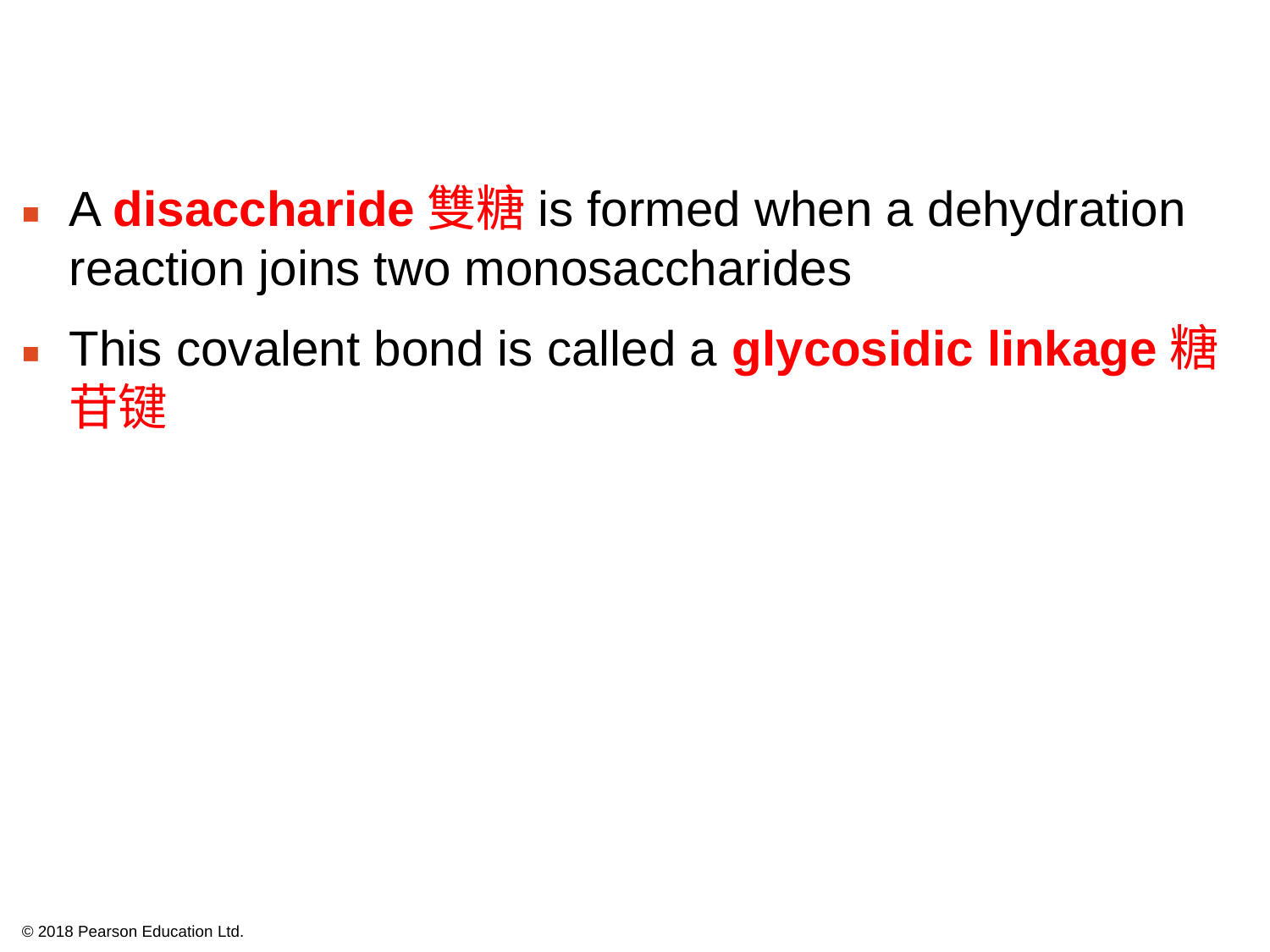

A disaccharide雙糖is formed when a dehydration reaction joins two monosaccharides
This covalent bond is called a glycosidic linkage糖苷键
© 2018 Pearson Education Ltd.